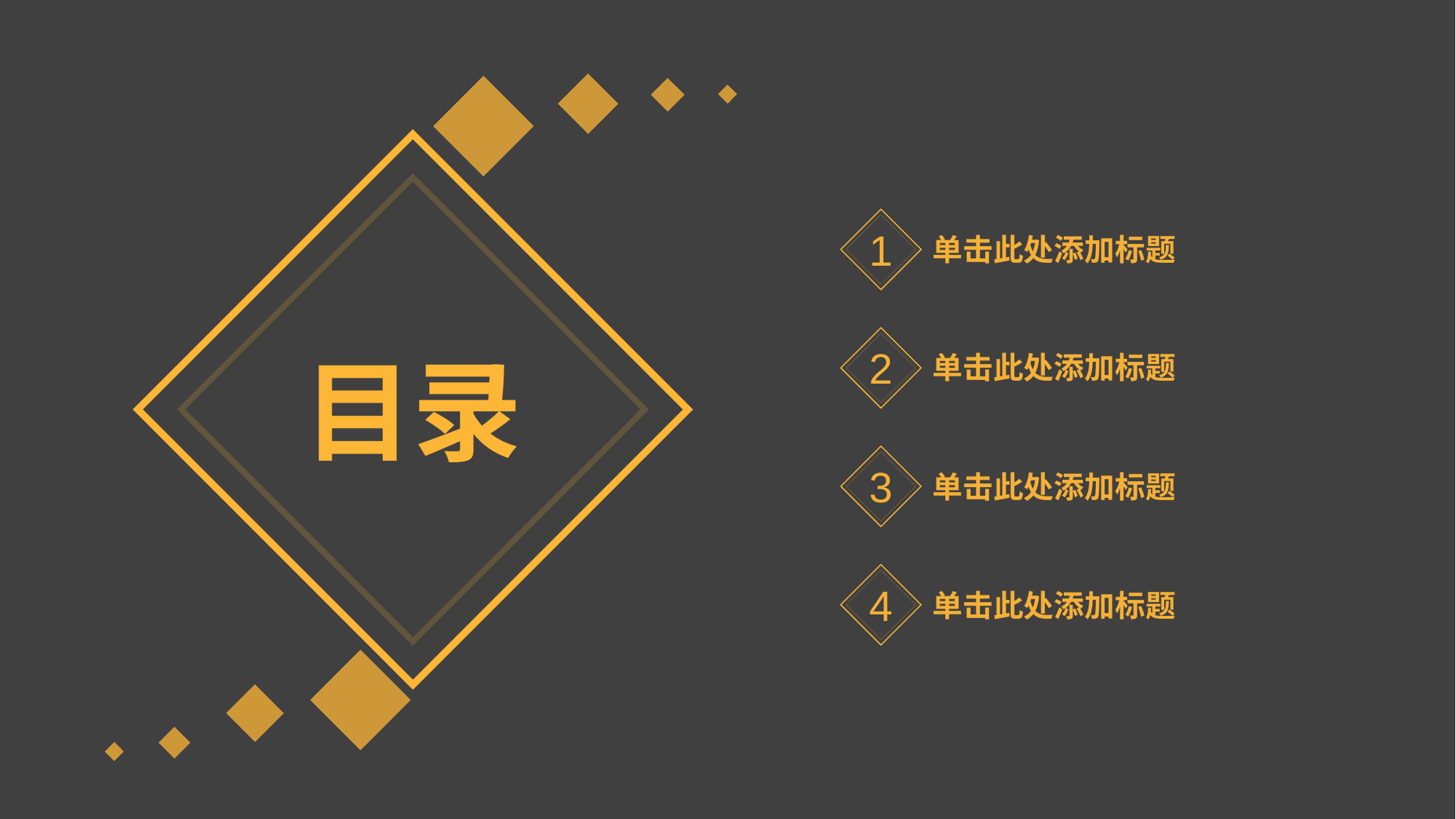

1

单击此处添加标题

2
目录

单击此处添加标题
3

单击此处添加标题
4

单击此处添加标题